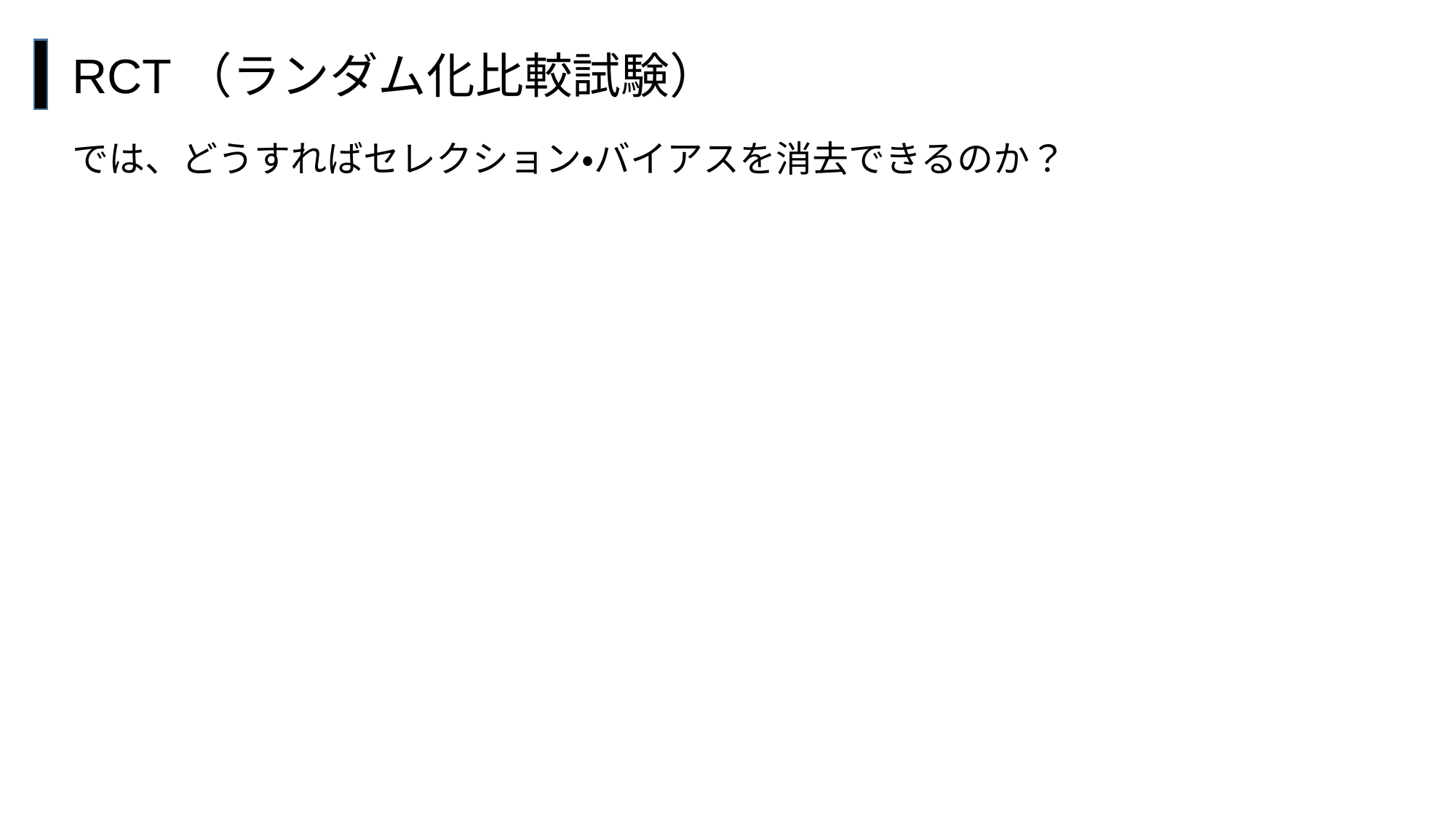

RCT（ランダム化比較試験）
では、どうすればセレクション・バイアスを消去できるのか？

#